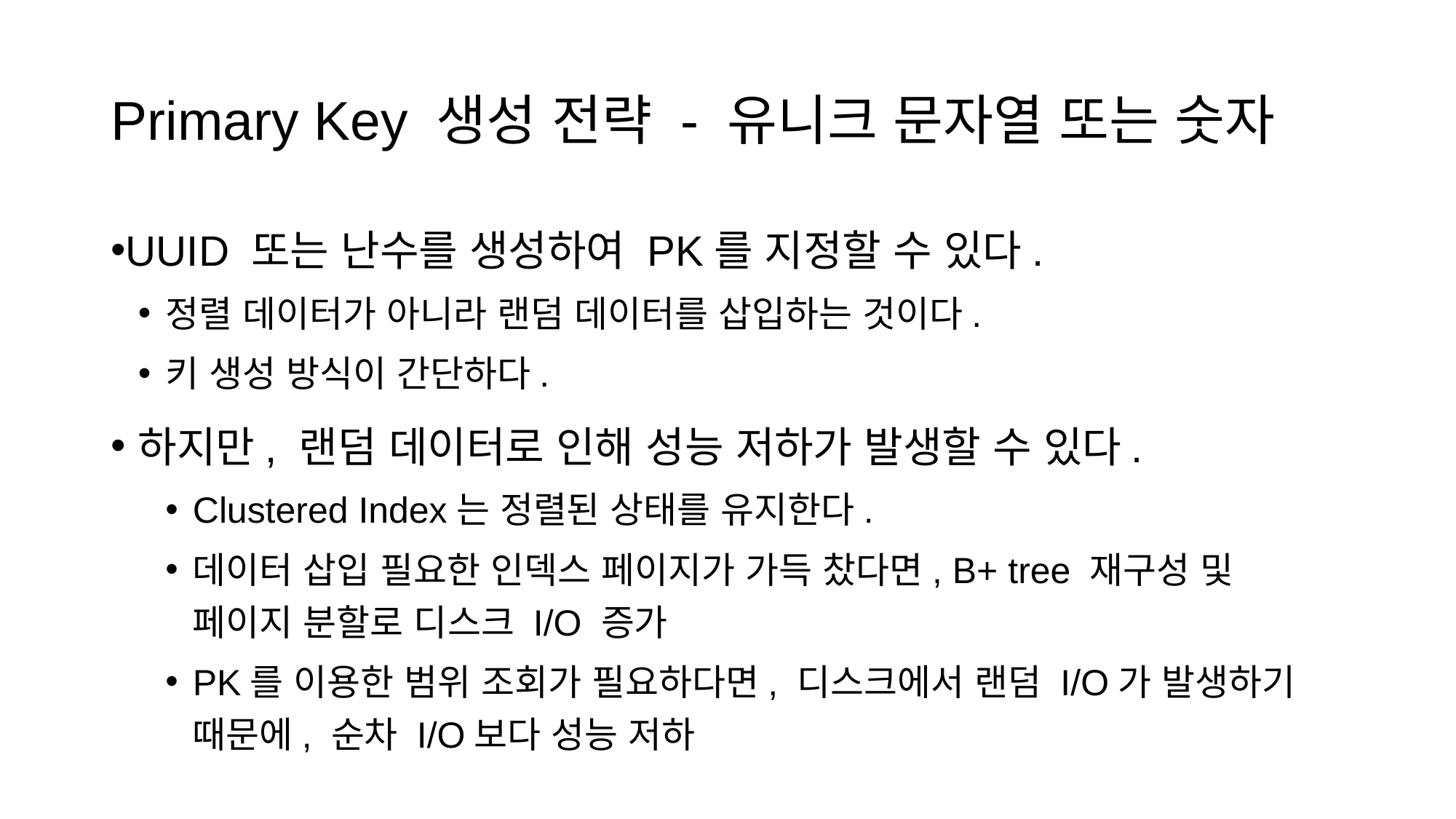

# Primary Key 생성 전략 - 유니크 문자열 또는 숫자
UUID 또는 난수를 생성하여 PK를 지정할 수 있다.
정렬 데이터가 아니라 랜덤 데이터를 삽입하는 것이다.
키 생성 방식이 간단하다.
하지만, 랜덤 데이터로 인해 성능 저하가 발생할 수 있다.
Clustered Index는 정렬된 상태를 유지한다.
데이터 삽입 필요한 인덱스 페이지가 가득 찼다면, B+ tree 재구성 및 페이지 분할로 디스크 I/O 증가
PK를 이용한 범위 조회가 필요하다면, 디스크에서 랜덤 I/O가 발생하기 때문에, 순차 I/O보다 성능 저하